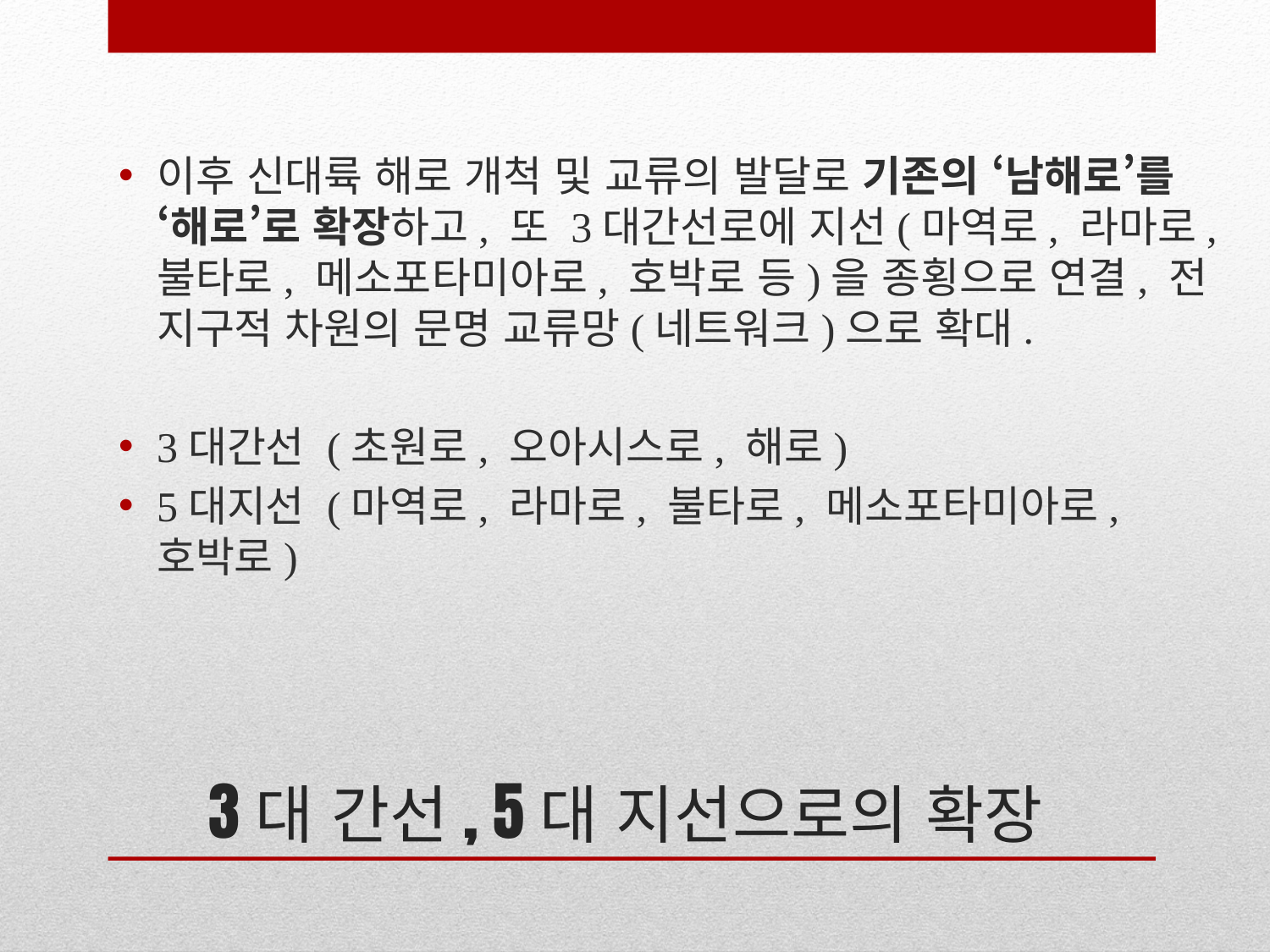

이후 신대륙 해로 개척 및 교류의 발달로 기존의 ‘남해로’를 ‘해로’로 확장하고, 또 3대간선로에 지선(마역로, 라마로, 불타로, 메소포타미아로, 호박로 등)을 종횡으로 연결, 전 지구적 차원의 문명 교류망(네트워크)으로 확대.

3대간선 (초원로, 오아시스로, 해로)
5대지선 (마역로, 라마로, 불타로, 메소포타미아로, 호박로)
# 3대 간선, 5대 지선으로의 확장